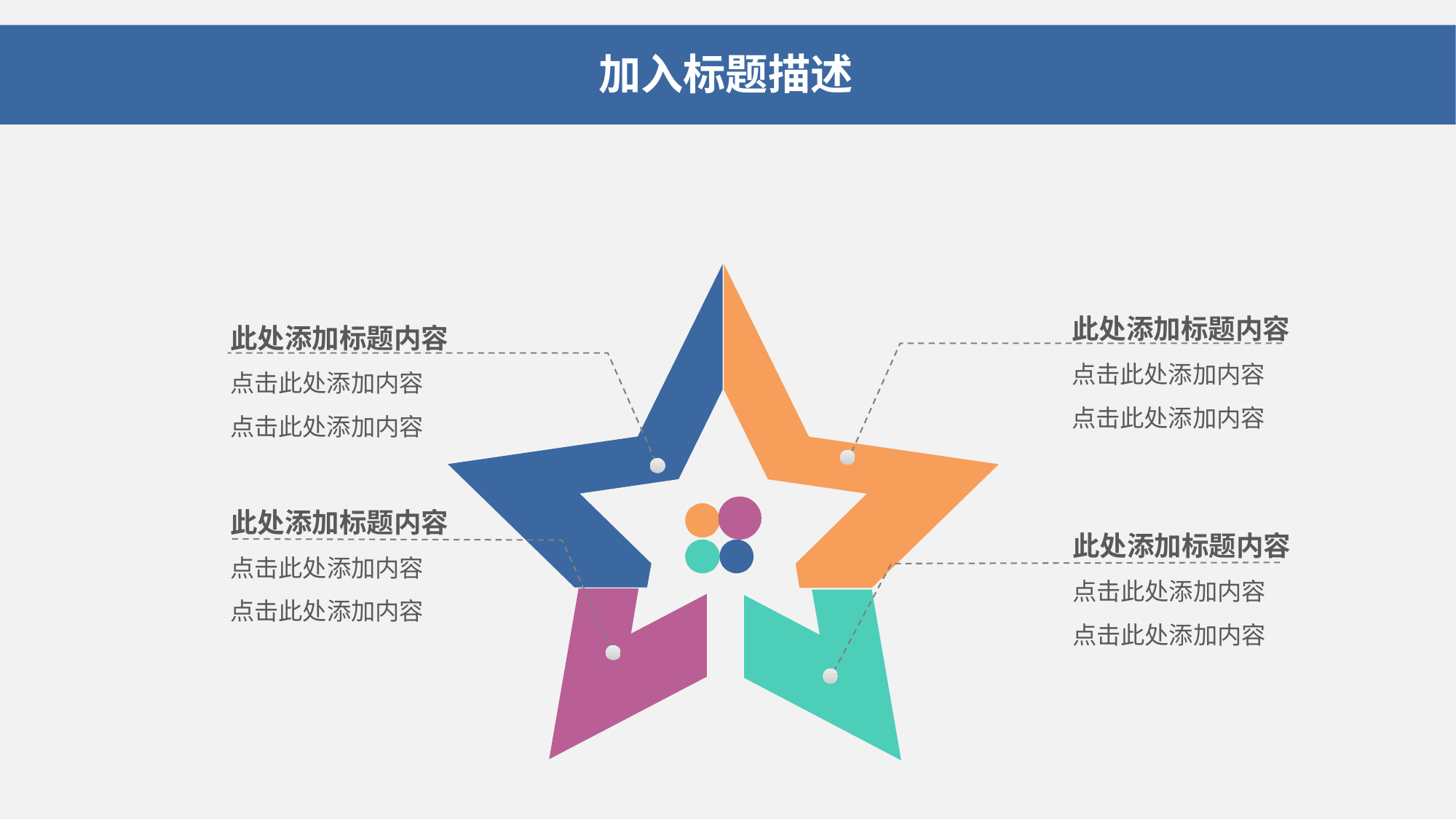

加入标题描述

此处添加标题内容
点击此处添加内容
点击此处添加内容

此处添加标题内容
点击此处添加内容
点击此处添加内容

此处添加标题内容
点击此处添加内容
点击此处添加内容

此处添加标题内容
点击此处添加内容
点击此处添加内容